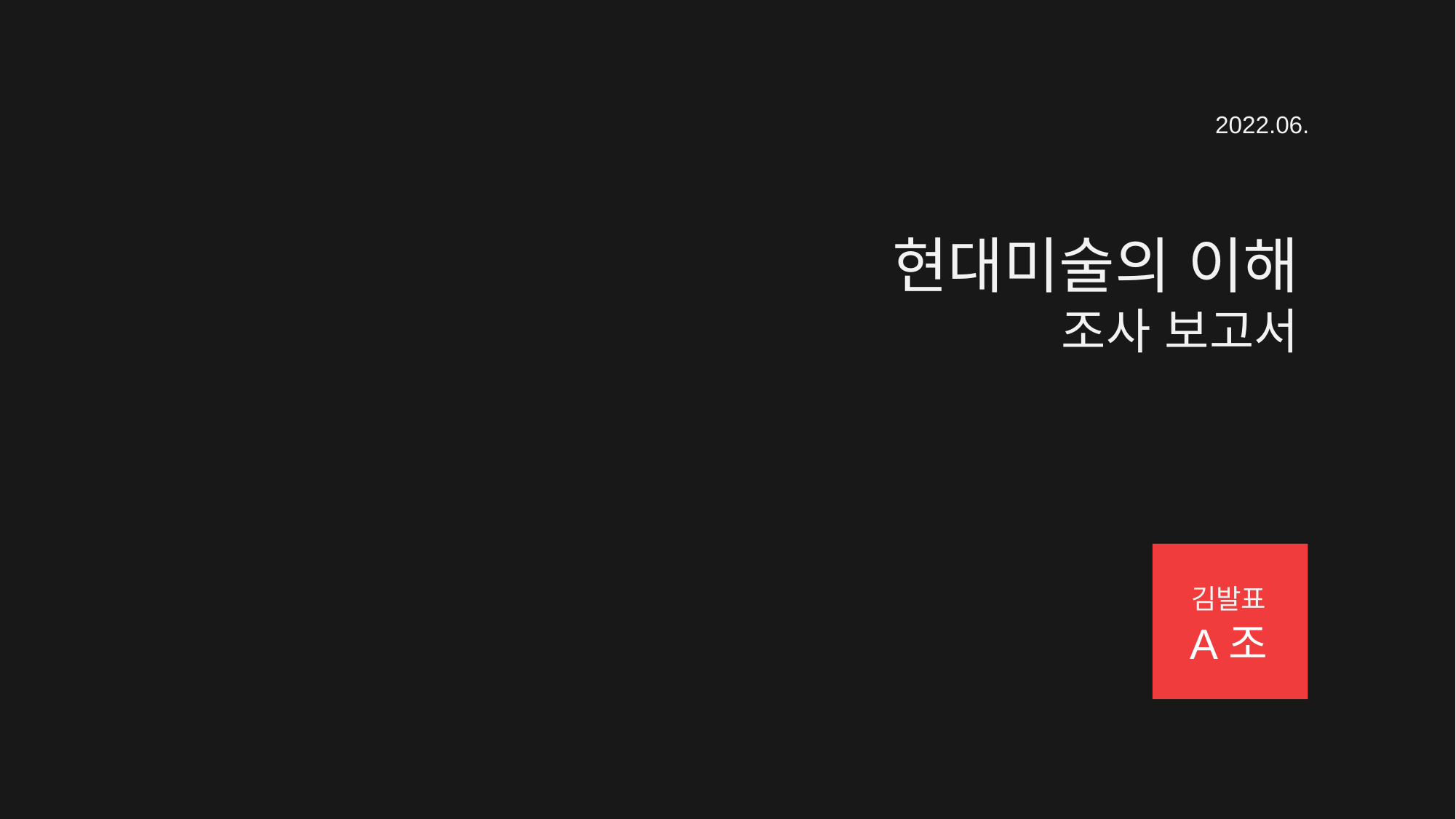

2022.06.
현대미술의 이해
조사 보고서

김발표
A조